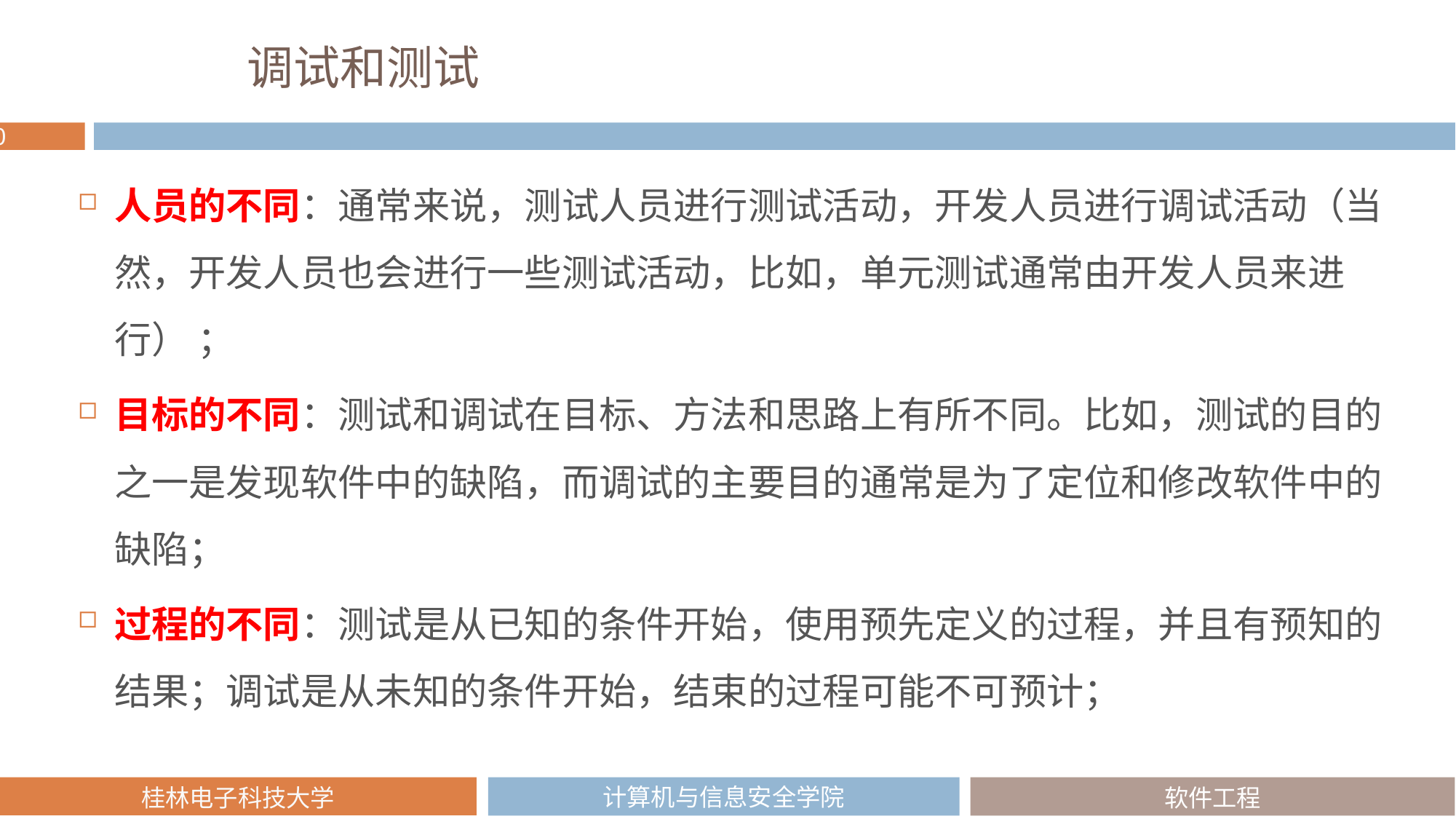

# 调试和测试
人员的不同：通常来说，测试人员进行测试活动，开发人员进行调试活动（当然，开发人员也会进行一些测试活动，比如，单元测试通常由开发人员来进行） ；
目标的不同：测试和调试在目标、方法和思路上有所不同。比如，测试的目的之一是发现软件中的缺陷，而调试的主要目的通常是为了定位和修改软件中的缺陷；
过程的不同：测试是从已知的条件开始，使用预先定义的过程，并且有预知的结果；调试是从未知的条件开始，结束的过程可能不可预计；